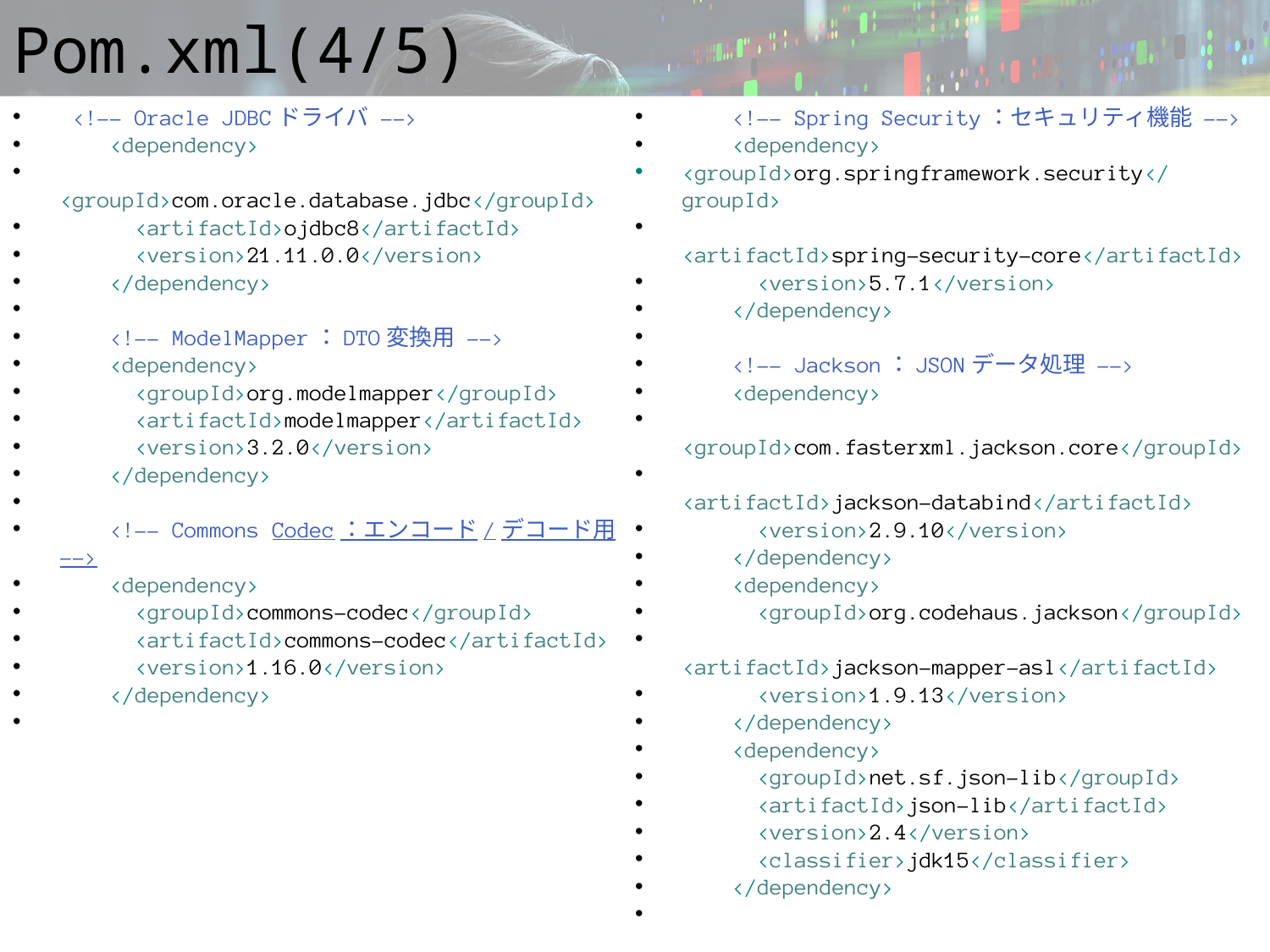

# Pom.xml(4/5)
 <!-- Oracle JDBCドライバ -->
    <dependency>
      <groupId>com.oracle.database.jdbc</groupId>
      <artifactId>ojdbc8</artifactId>
      <version>21.11.0.0</version>
    </dependency>

    <!-- ModelMapper：DTO変換用 -->
    <dependency>
      <groupId>org.modelmapper</groupId>
      <artifactId>modelmapper</artifactId>
      <version>3.2.0</version>
    </dependency>

    <!-- Commons Codec：エンコード/デコード用 -->
    <dependency>
      <groupId>commons-codec</groupId>
      <artifactId>commons-codec</artifactId>
      <version>1.16.0</version>
    </dependency>

    <!-- Spring Security：セキュリティ機能 -->
    <dependency>
<groupId>org.springframework.security</groupId>
      <artifactId>spring-security-core</artifactId>
      <version>5.7.1</version>
    </dependency>

    <!-- Jackson：JSONデータ処理 -->
    <dependency>
      <groupId>com.fasterxml.jackson.core</groupId>
      <artifactId>jackson-databind</artifactId>
      <version>2.9.10</version>
    </dependency>
    <dependency>
      <groupId>org.codehaus.jackson</groupId>
      <artifactId>jackson-mapper-asl</artifactId>
      <version>1.9.13</version>
    </dependency>
    <dependency>
      <groupId>net.sf.json-lib</groupId>
      <artifactId>json-lib</artifactId>
      <version>2.4</version>
      <classifier>jdk15</classifier>
    </dependency>